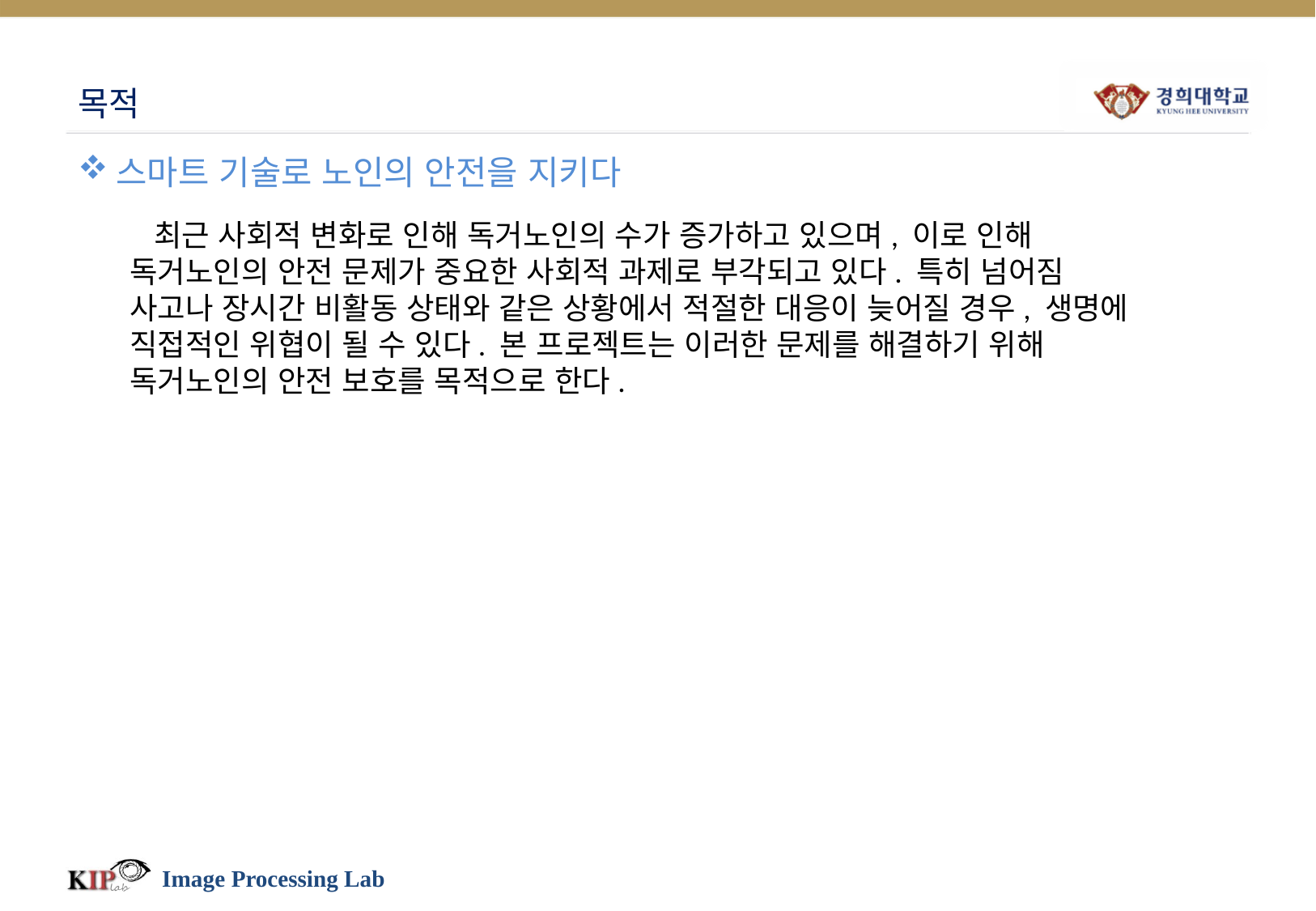

# 목적
스마트 기술로 노인의 안전을 지키다
  최근 사회적 변화로 인해 독거노인의 수가 증가하고 있으며, 이로 인해 독거노인의 안전 문제가 중요한 사회적 과제로 부각되고 있다. 특히 넘어짐 사고나 장시간 비활동 상태와 같은 상황에서 적절한 대응이 늦어질 경우, 생명에 직접적인 위협이 될 수 있다. 본 프로젝트는 이러한 문제를 해결하기 위해 독거노인의 안전 보호를 목적으로 한다.
Image Processing Lab